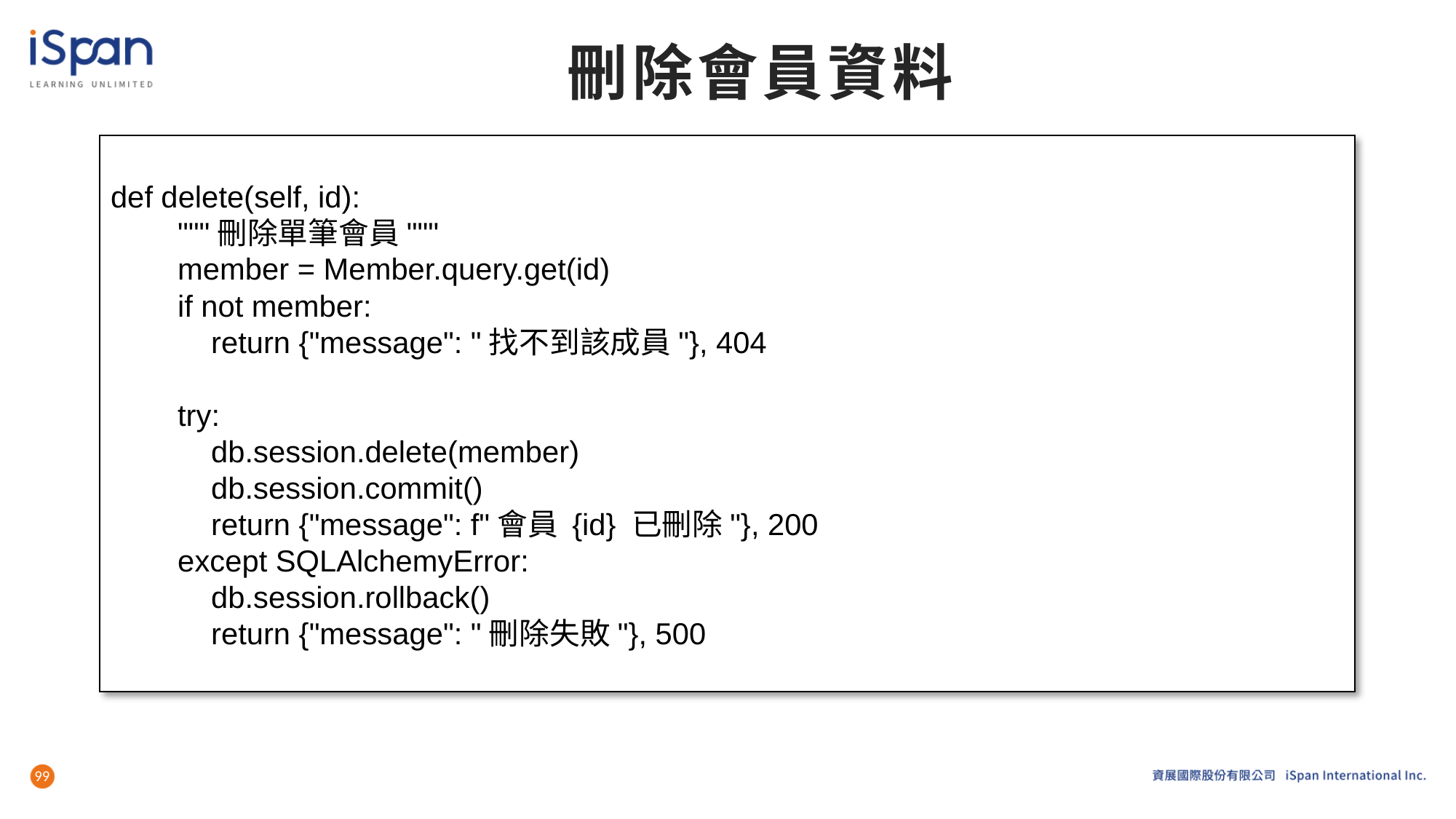

# 刪除會員資料
def delete(self, id):
        """刪除單筆會員"""
        member = Member.query.get(id)
        if not member:
            return {"message": "找不到該成員"}, 404

        try:
            db.session.delete(member)
            db.session.commit()
            return {"message": f"會員 {id} 已刪除"}, 200
        except SQLAlchemyError:
            db.session.rollback()
            return {"message": "刪除失敗"}, 500

99